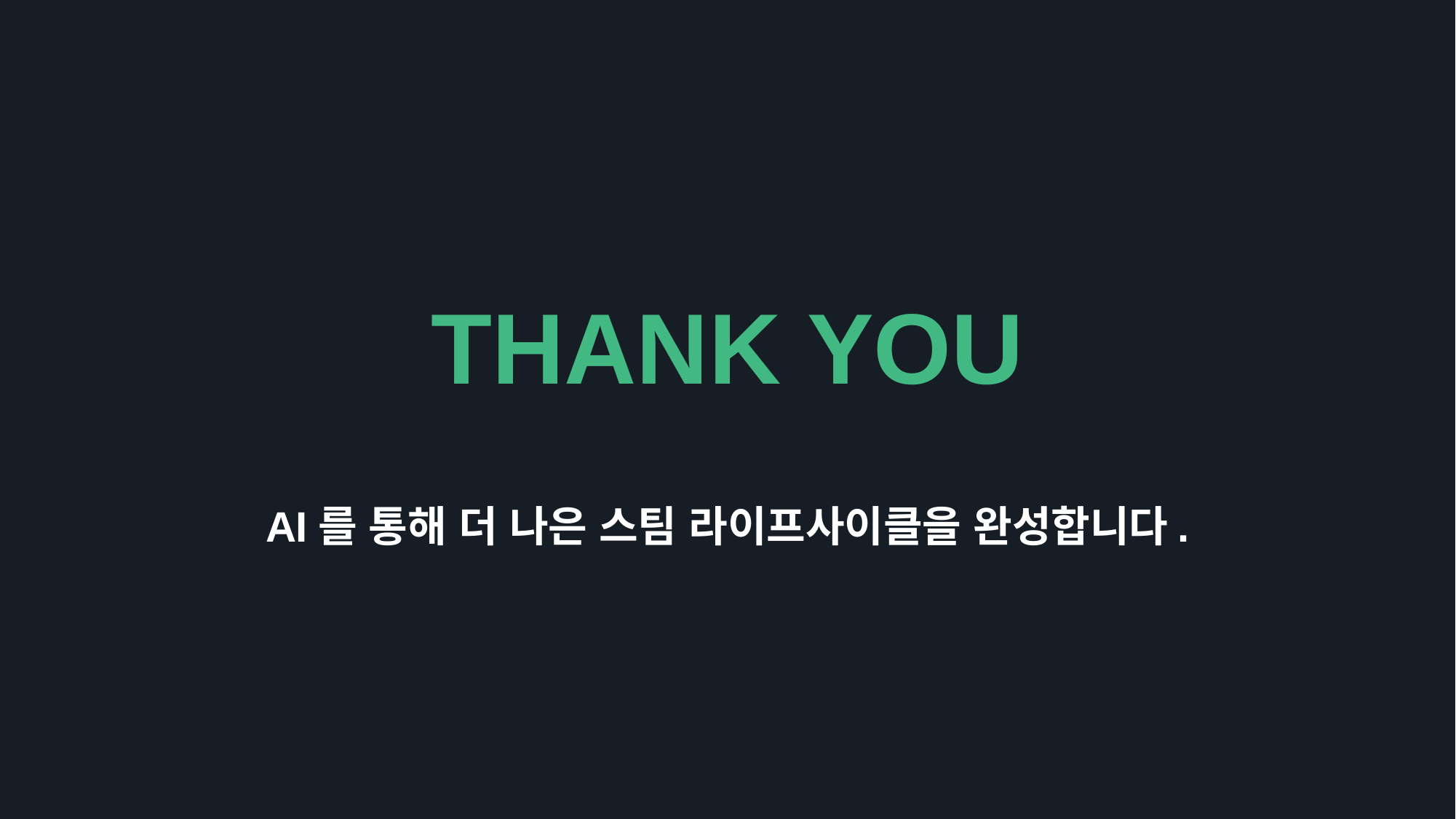

THANK YOU
AI를 통해 더 나은 스팀 라이프사이클을 완성합니다.